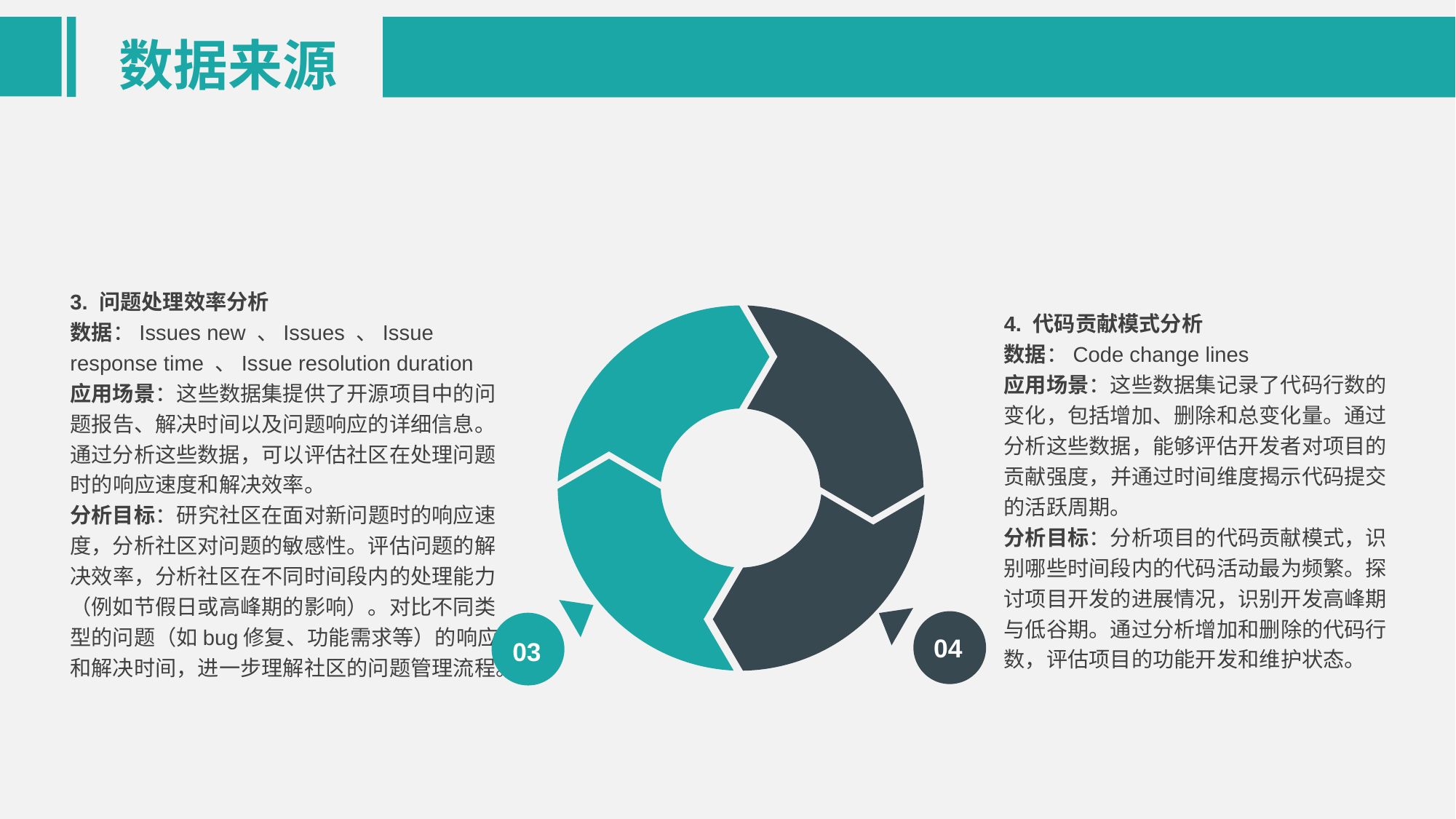

数据来源
3. 问题处理效率分析
数据：Issues new 、Issues 、Issue response time 、Issue resolution duration
应用场景：这些数据集提供了开源项目中的问题报告、解决时间以及问题响应的详细信息。通过分析这些数据，可以评估社区在处理问题时的响应速度和解决效率。
分析目标：研究社区在面对新问题时的响应速度，分析社区对问题的敏感性。评估问题的解决效率，分析社区在不同时间段内的处理能力（例如节假日或高峰期的影响）。对比不同类型的问题（如bug修复、功能需求等）的响应和解决时间，进一步理解社区的问题管理流程。

04
03
4. 代码贡献模式分析
数据：Code change lines
应用场景：这些数据集记录了代码行数的变化，包括增加、删除和总变化量。通过分析这些数据，能够评估开发者对项目的贡献强度，并通过时间维度揭示代码提交的活跃周期。
分析目标：分析项目的代码贡献模式，识别哪些时间段内的代码活动最为频繁。探讨项目开发的进展情况，识别开发高峰期与低谷期。通过分析增加和删除的代码行数，评估项目的功能开发和维护状态。